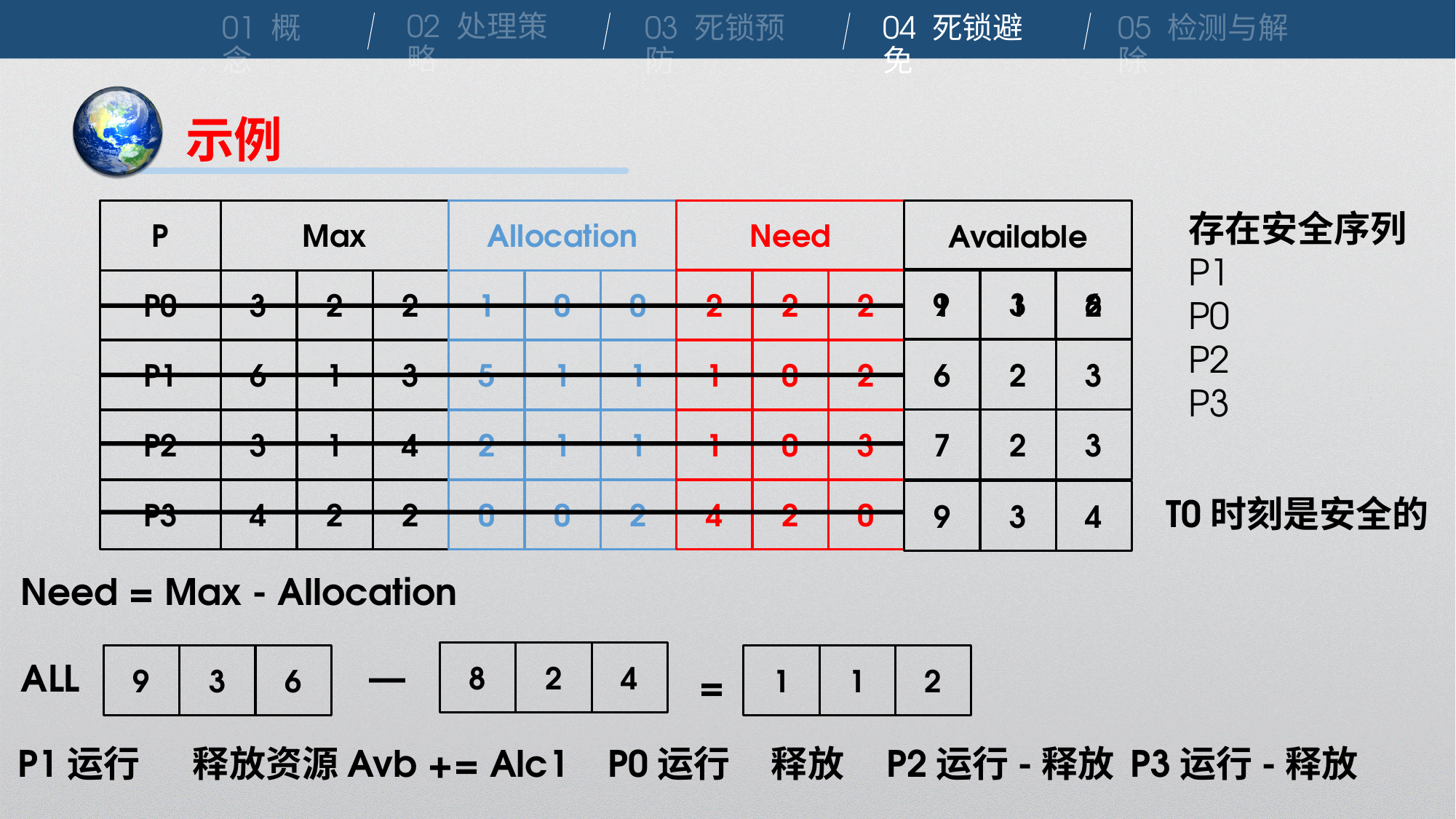

02 处理策略
01 概念
04 死锁避免
03 死锁预防
05 检测与解除
示例
Need
2
2
2
1
0
2
1
0
3
4
2
0
存在安全序列
P1
P0
P2
P3
P
P0
P1
P2
P3
Max
3
2
2
6
1
3
3
1
4
4
2
2
Allocation
1
0
0
5
1
1
2
1
1
0
0
2
Available
9
3
6
1
1
2
6
2
3
7
2
3
9
3
4
T0时刻是安全的
Need = Max - Allocation
8
2
4
9
3
6
1
1
2
—
ALL
=
P3运行-释放
P2运行-释放
P1运行
释放资源Avb += Alc1
P0运行
释放